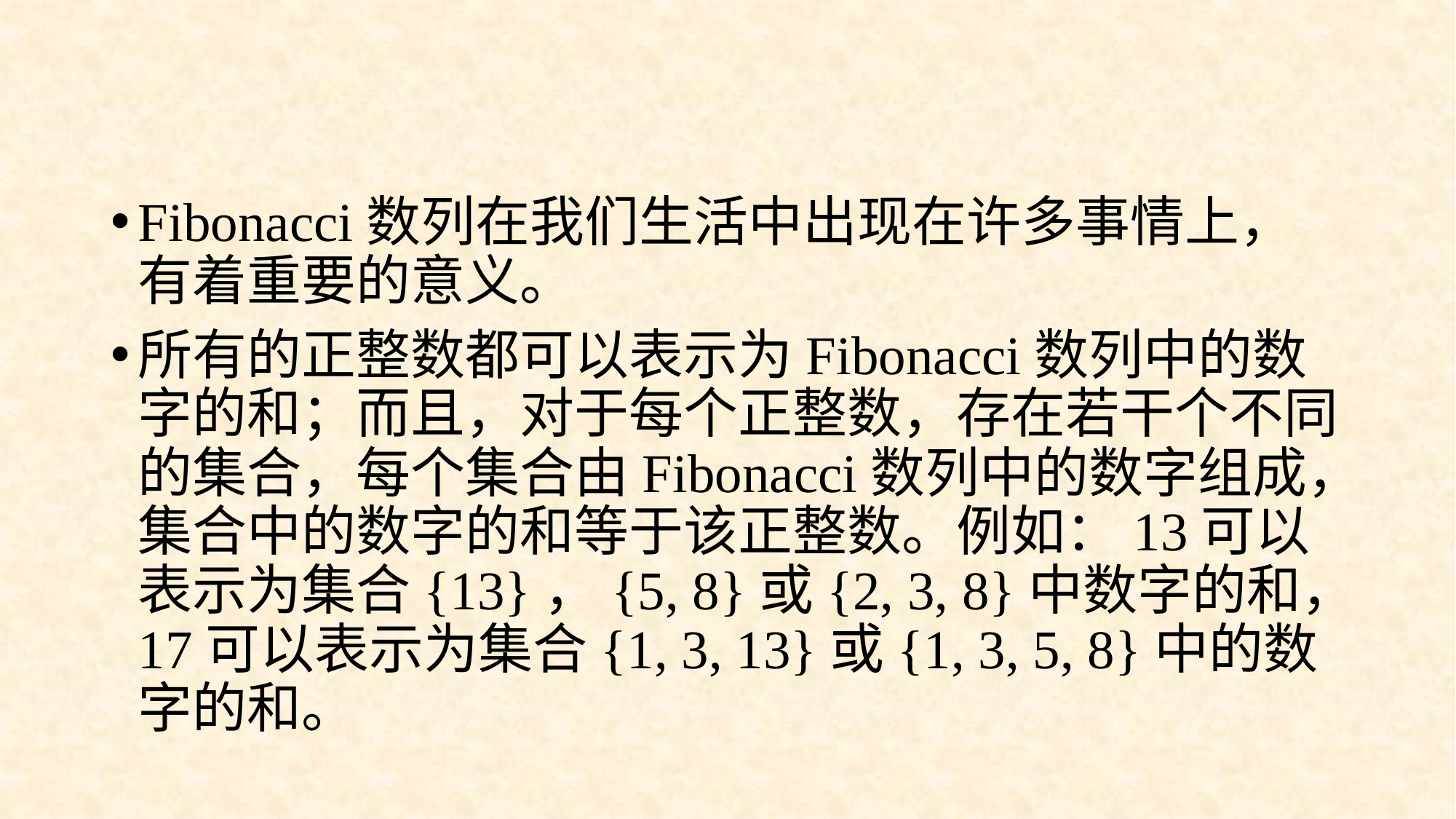

#
Fibonacci数列在我们生活中出现在许多事情上，有着重要的意义。
所有的正整数都可以表示为Fibonacci数列中的数字的和；而且，对于每个正整数，存在若干个不同的集合，每个集合由Fibonacci数列中的数字组成，集合中的数字的和等于该正整数。例如：13可以表示为集合{13}，{5, 8}或{2, 3, 8}中数字的和，17可以表示为集合{1, 3, 13}或{1, 3, 5, 8}中的数字的和。